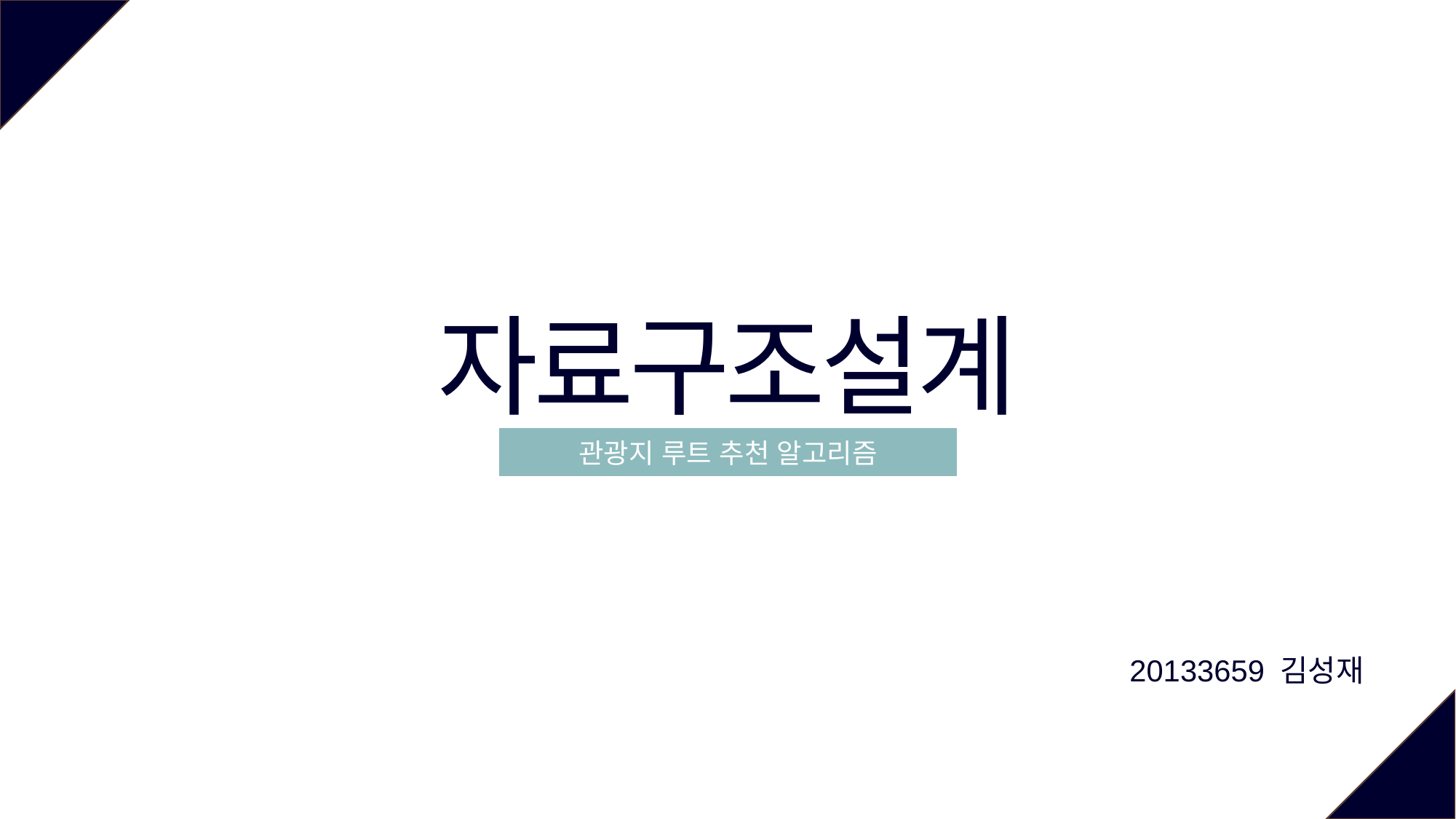

자료구조설계
관광지 루트 추천 알고리즘
20133659 김성재